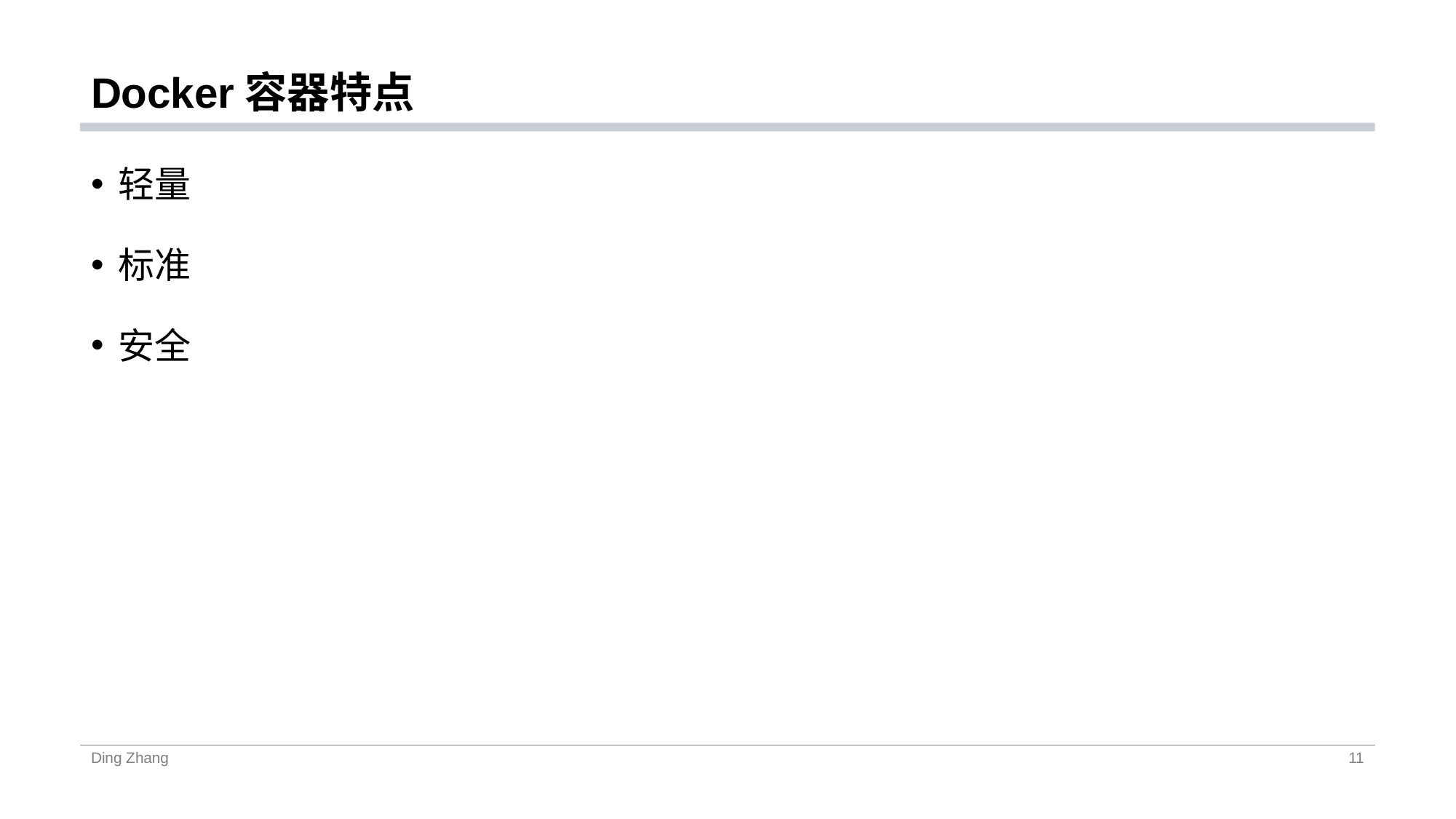

# Docker容器特点
轻量
标准
安全
Ding Zhang
11